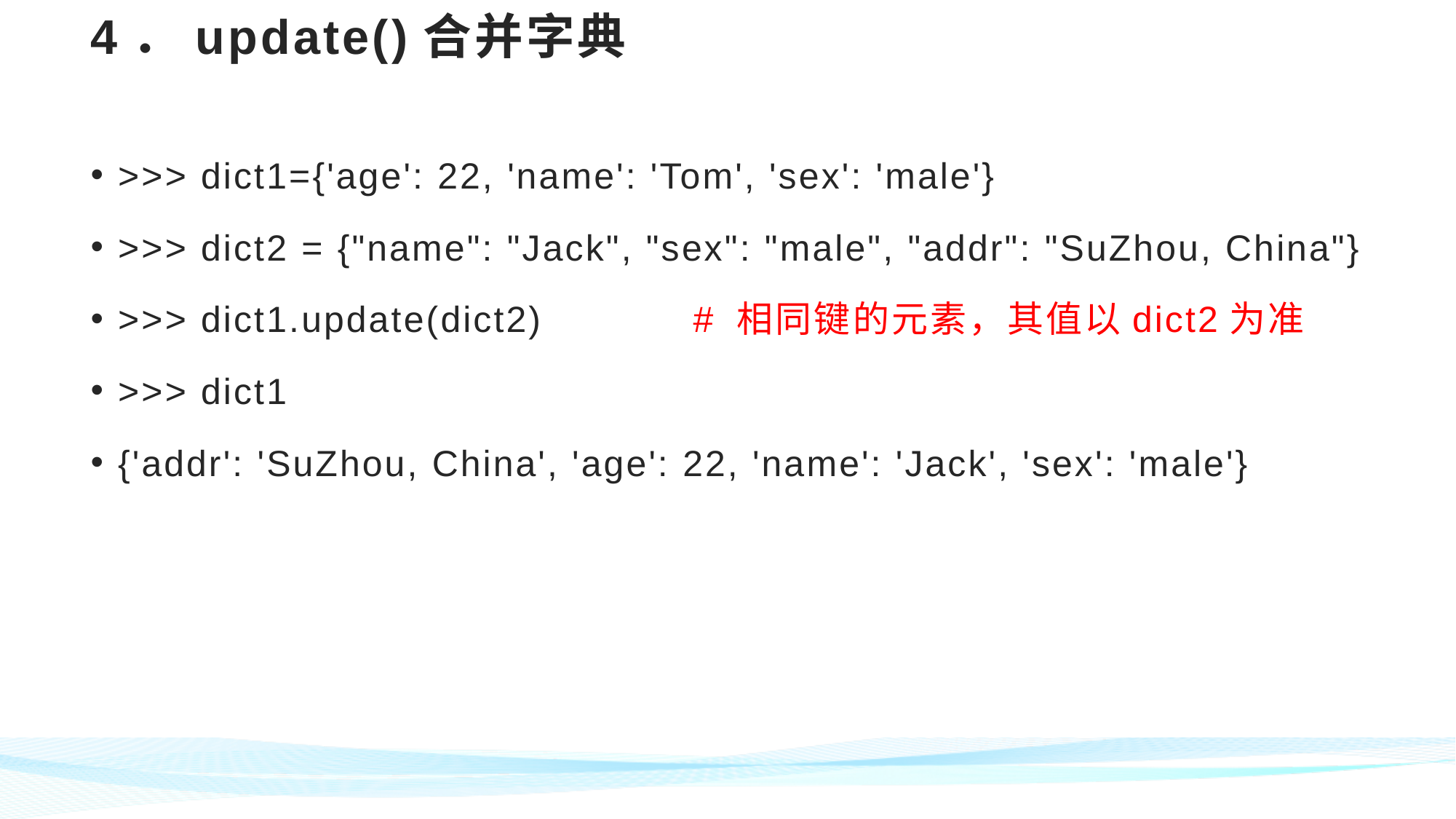

# 4．update()合并字典

>>> dict1={'age': 22, 'name': 'Tom', 'sex': 'male'}
>>> dict2 = {"name": "Jack", "sex": "male", "addr": "SuZhou, China"}
>>> dict1.update(dict2)            # 相同键的元素，其值以dict2为准
>>> dict1
{'addr': 'SuZhou, China', 'age': 22, 'name': 'Jack', 'sex': 'male'}
38